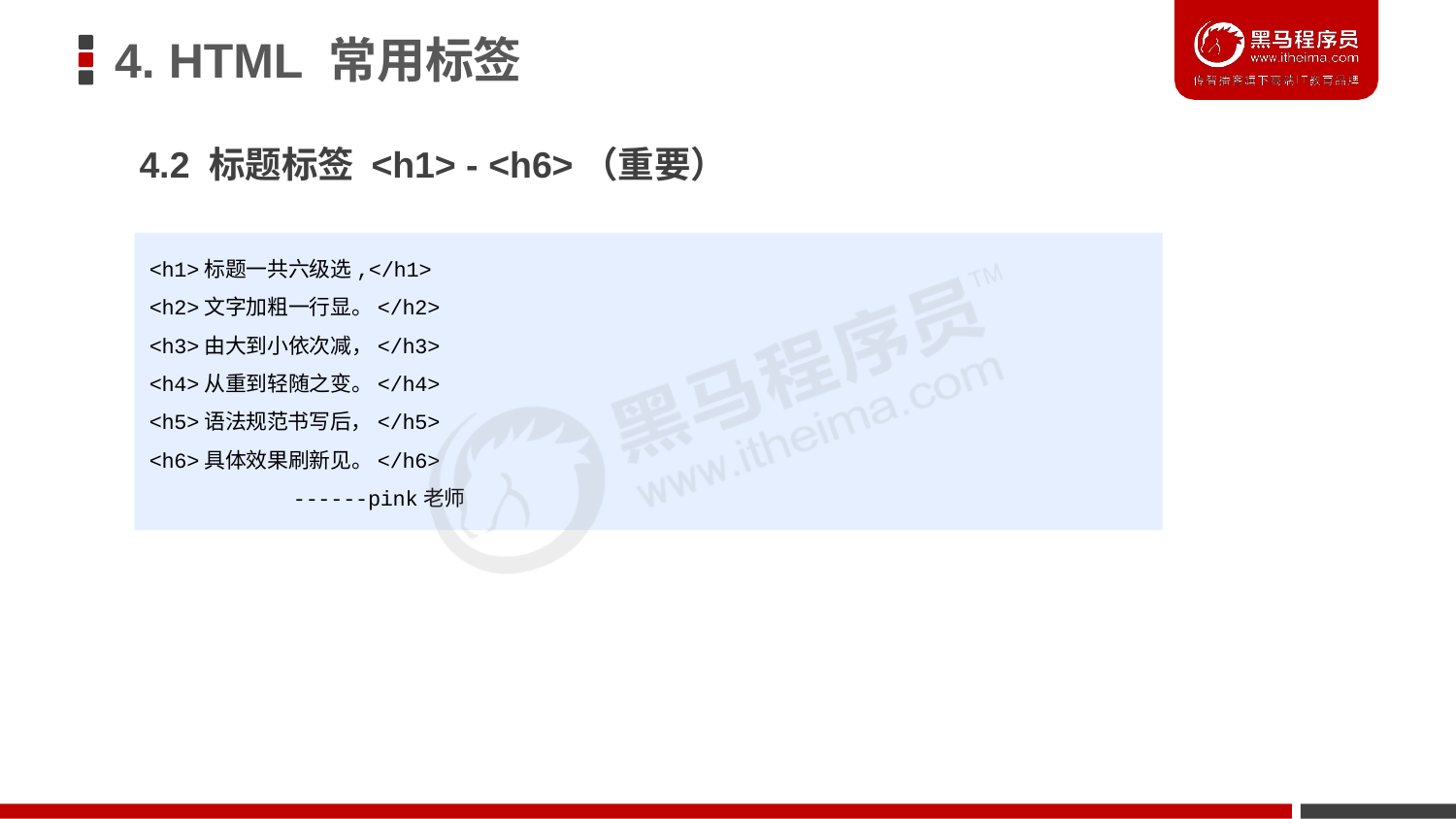

# 4. HTML 常用标签
4.2 标题标签 <h1> - <h6>（重要）

<h1>标题一共六级选,</h1>
<h2>文字加粗一行显。</h2>
<h3>由大到小依次减，</h3>
<h4>从重到轻随之变。</h4>
<h5>语法规范书写后，</h5>
<h6>具体效果刷新见。</h6>
------pink老师